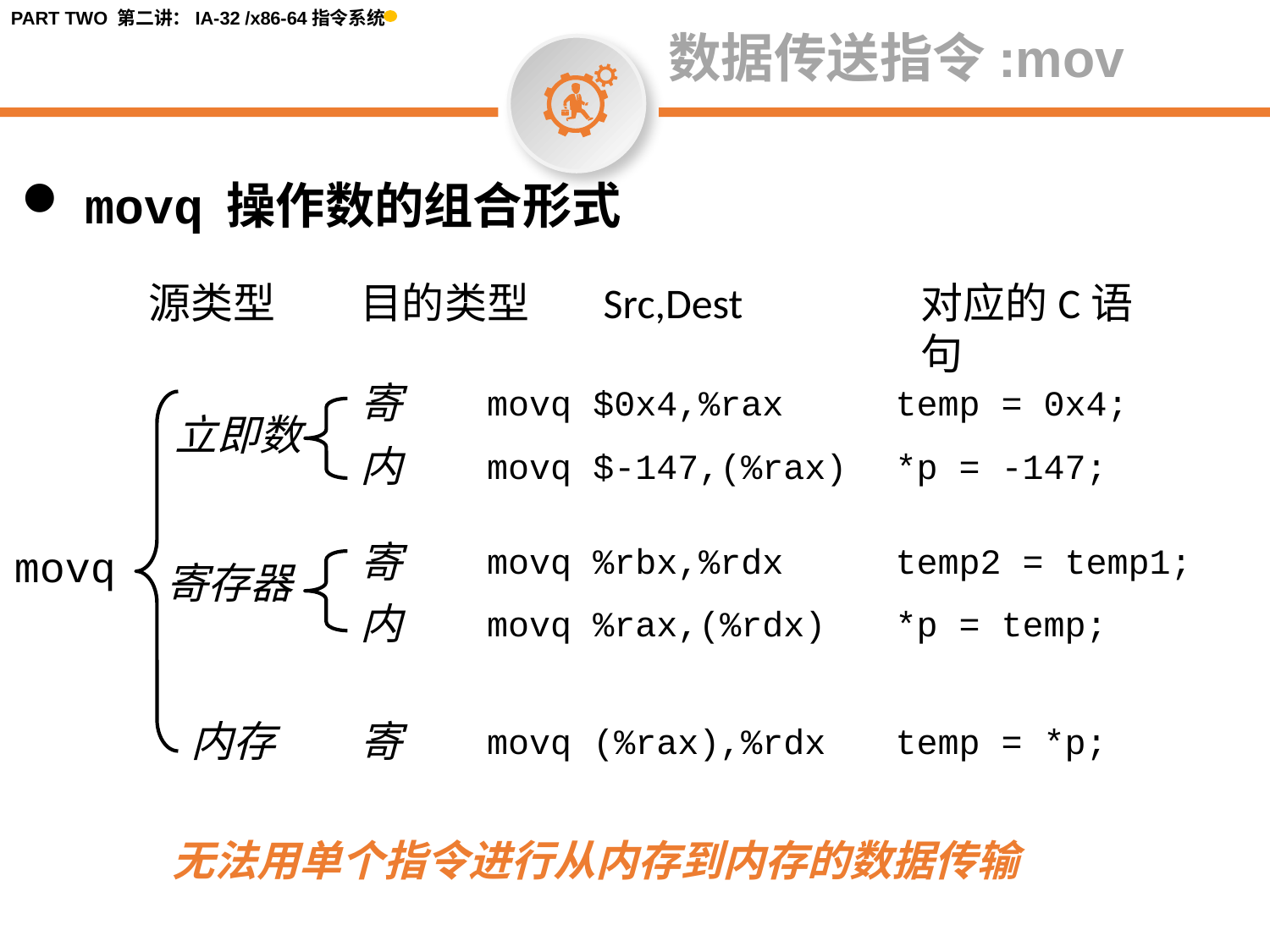

PART TWO 第二讲：IA-32 /x86-64指令系统

数据传送指令:mov

movq 操作数的组合形式
源类型
目的类型
Src,Dest
对应的C语句
寄
movq $0x4,%rax
temp = 0x4;

立即数
内
movq $-147,(%rax)
*p = -147;
寄
movq %rbx,%rdx
temp2 = temp1;
movq
寄存器

内
movq %rax,(%rdx)
*p = temp;
内存
寄
movq (%rax),%rdx
temp = *p;
无法用单个指令进行从内存到内存的数据传输